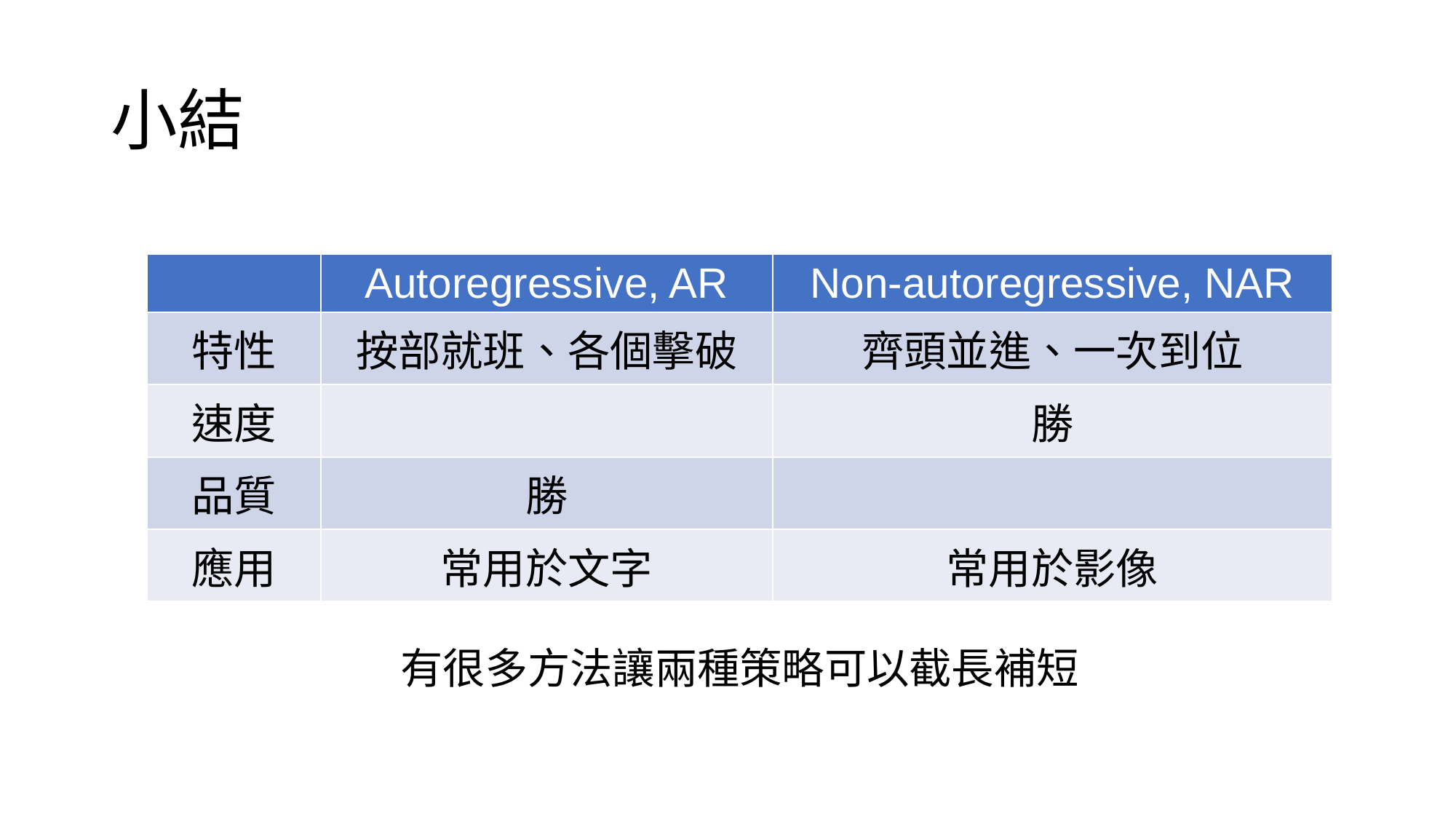

# 小結

|  | Autoregressive, AR | Non-autoregressive, NAR |
| --- | --- | --- |
| 特性 | 按部就班、各個擊破 | 齊頭並進、一次到位 |
| 速度 |  | 勝 |
| 品質 | 勝 |  |
| 應用 | 常用於文字 | 常用於影像 |
有很多方法讓兩種策略可以截長補短